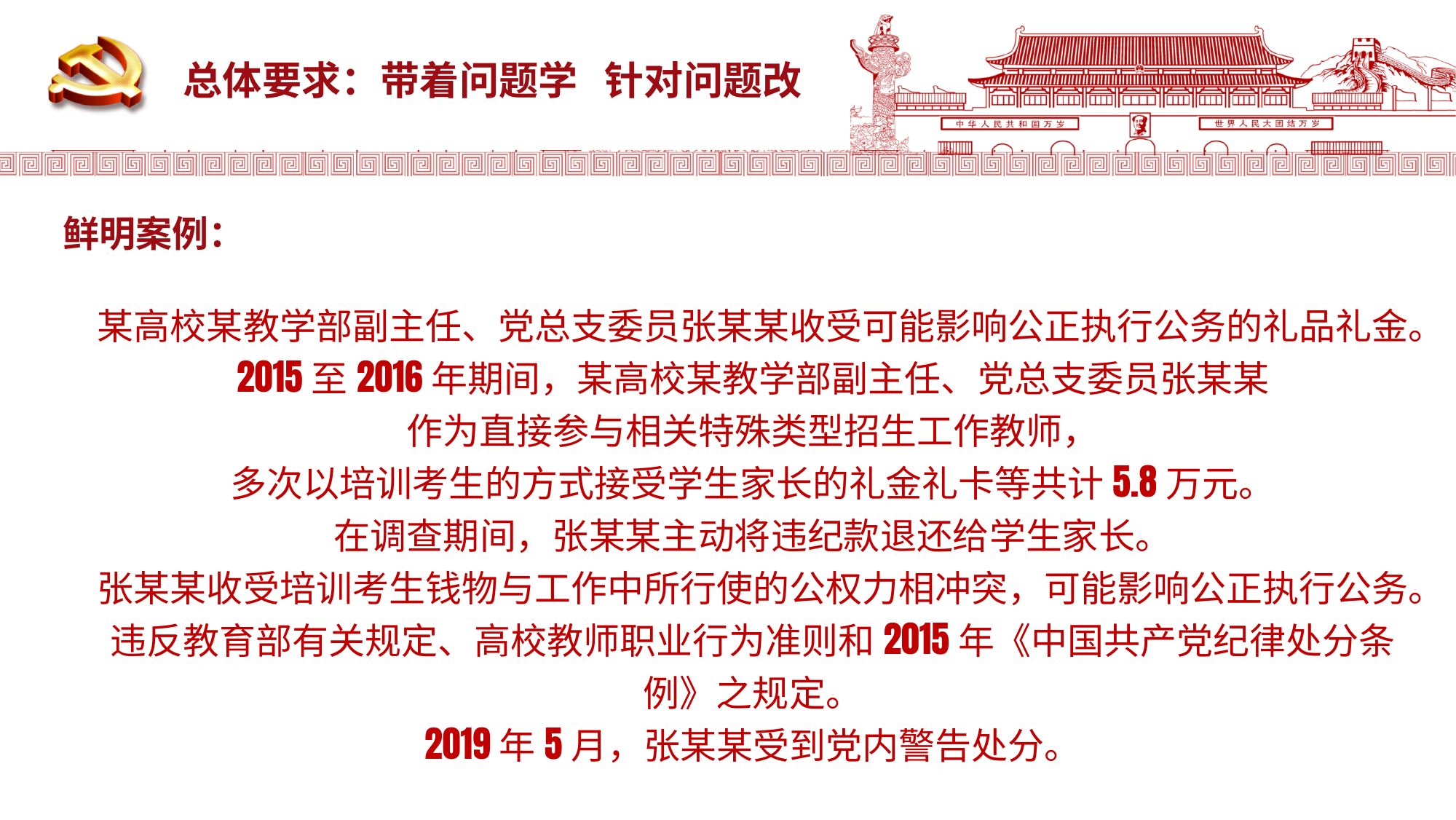

总体要求：带着问题学   针对问题改
鲜明案例：
某高校某教学部副主任、党总支委员张某某收受可能影响公正执行公务的礼品礼金。
2015至2016年期间，某高校某教学部副主任、党总支委员张某某
作为直接参与相关特殊类型招生工作教师，
多次以培训考生的方式接受学生家长的礼金礼卡等共计5.8万元。
在调查期间，张某某主动将违纪款退还给学生家长。
张某某收受培训考生钱物与工作中所行使的公权力相冲突，可能影响公正执行公务。
违反教育部有关规定、高校教师职业行为准则和2015年《中国共产党纪律处分条例》之规定。
2019年5月，张某某受到党内警告处分。